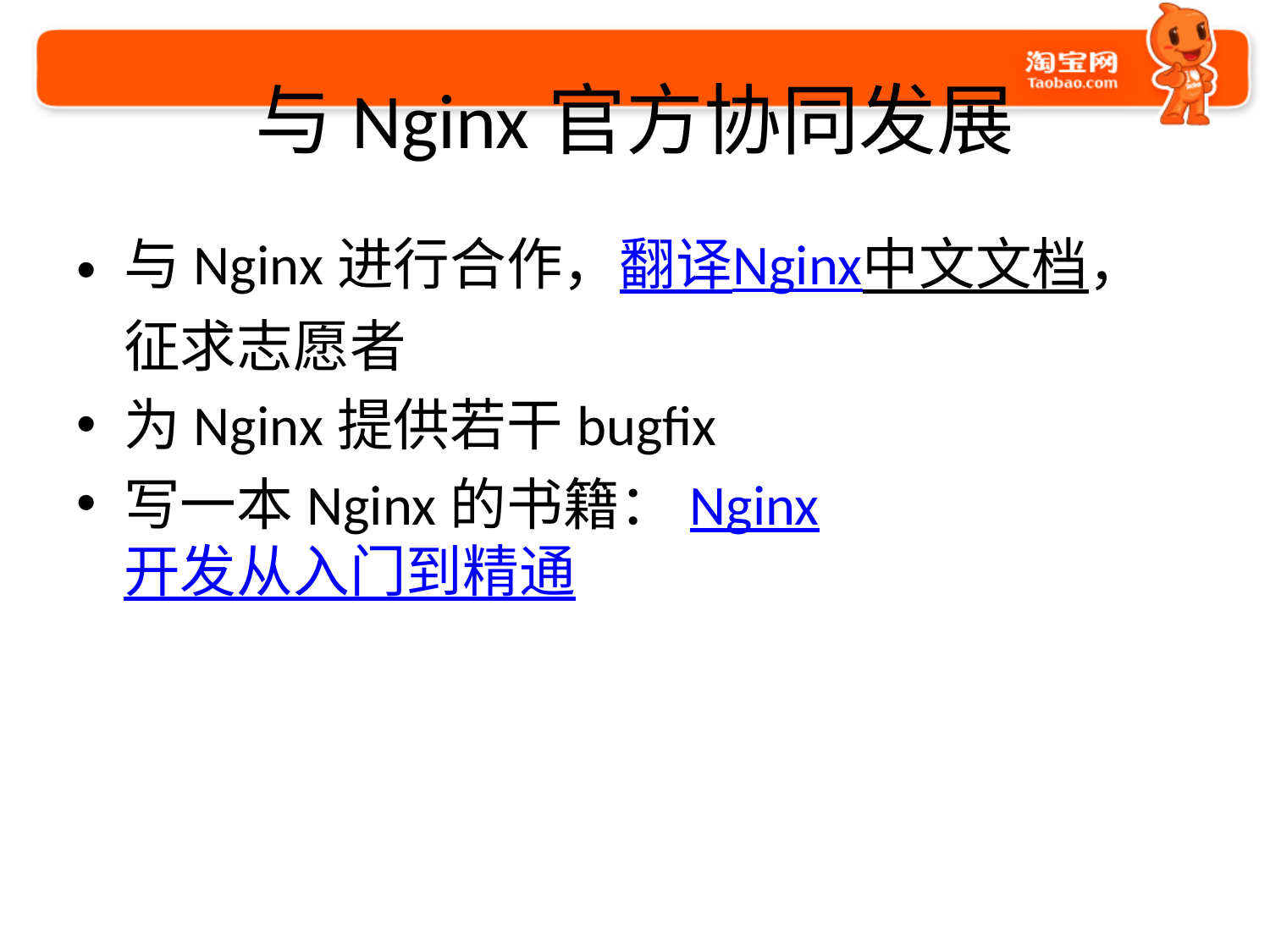

# 与Nginx官方协同发展
与Nginx进行合作，翻译Nginx中文文档，征求志愿者
为Nginx提供若干bugfix
写一本Nginx的书籍：Nginx开发从入门到精通